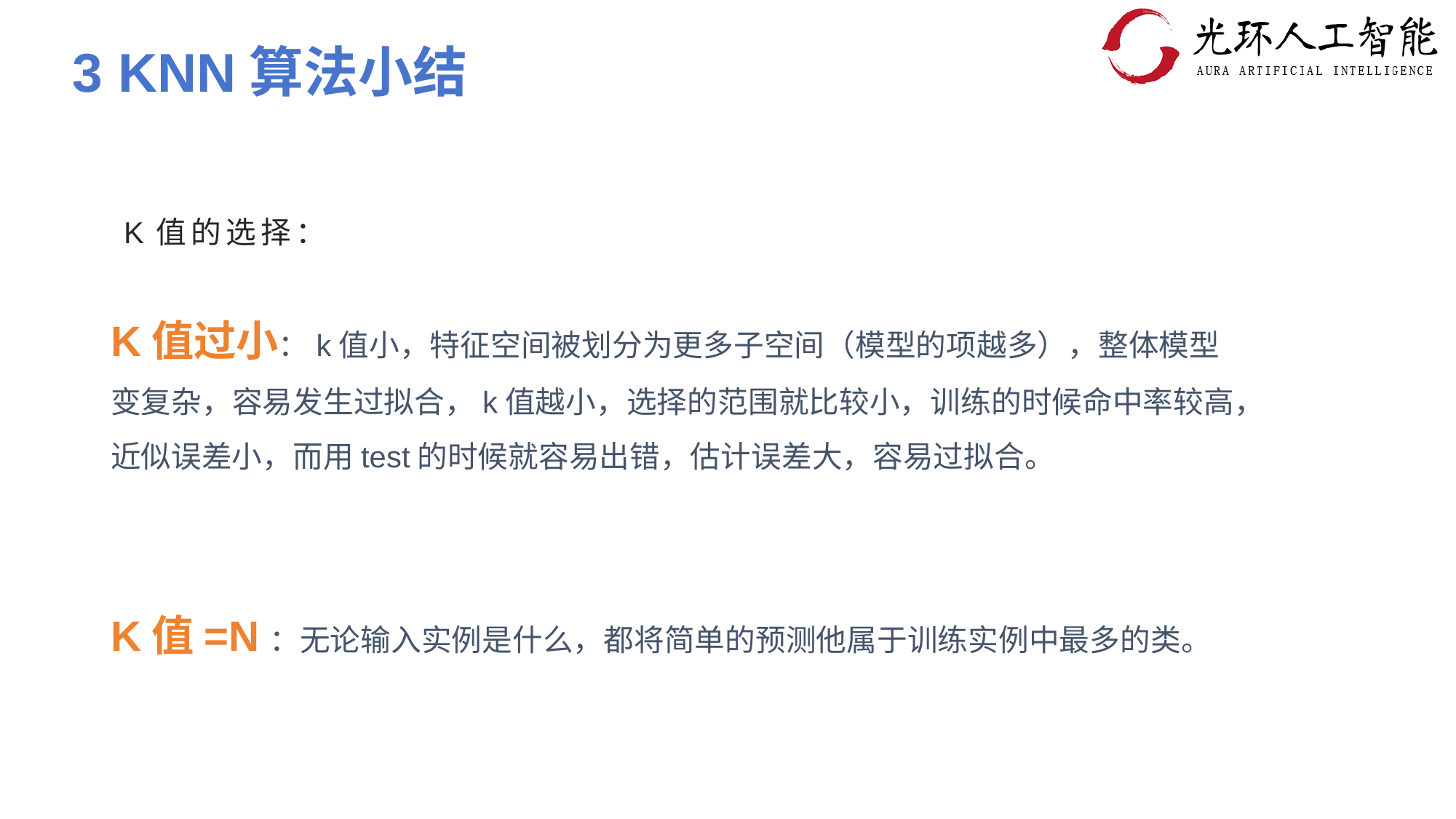

3 KNN算法小结
# K值的选择：

K值过小：k值小，特征空间被划分为更多子空间（模型的项越多），整体模型变复杂，容易发生过拟合，k值越小，选择的范围就比较小，训练的时候命中率较高，近似误差小，而用test的时候就容易出错，估计误差大，容易过拟合。

K值=N：无论输入实例是什么，都将简单的预测他属于训练实例中最多的类。